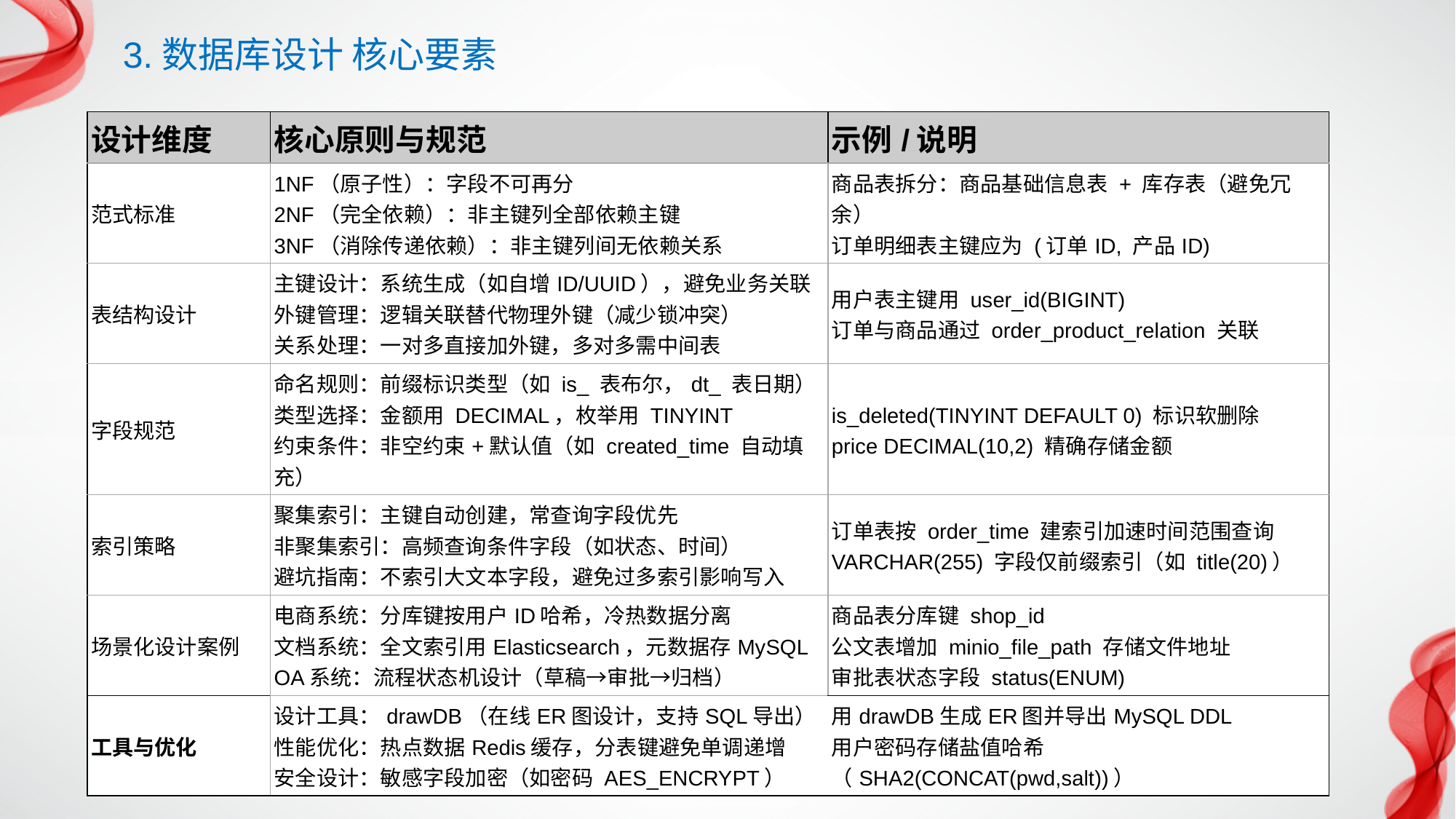

3.数据库设计 核心要素
| 设计维度 | 核心原则与规范 | 示例/说明 |
| --- | --- | --- |
| 范式标准 | 1NF（原子性）：字段不可再分 2NF（完全依赖）：非主键列全部依赖主键 3NF（消除传递依赖）：非主键列间无依赖关系 | 商品表拆分：商品基础信息表 + 库存表（避免冗余） 订单明细表主键应为 (订单ID, 产品ID) |
| 表结构设计 | 主键设计：系统生成（如自增ID/UUID），避免业务关联 外键管理：逻辑关联替代物理外键（减少锁冲突） 关系处理：一对多直接加外键，多对多需中间表 | 用户表主键用 user\_id(BIGINT) 订单与商品通过 order\_product\_relation 关联 |
| 字段规范 | 命名规则：前缀标识类型（如 is\_ 表布尔，dt\_ 表日期） 类型选择：金额用 DECIMAL，枚举用 TINYINT 约束条件：非空约束+默认值（如 created\_time 自动填充） | is\_deleted(TINYINT DEFAULT 0) 标识软删除 price DECIMAL(10,2) 精确存储金额 |
| 索引策略 | 聚集索引：主键自动创建，常查询字段优先 非聚集索引：高频查询条件字段（如状态、时间） 避坑指南：不索引大文本字段，避免过多索引影响写入 | 订单表按 order\_time 建索引加速时间范围查询 VARCHAR(255) 字段仅前缀索引（如 title(20)） |
| 场景化设计案例 | 电商系统：分库键按用户ID哈希，冷热数据分离 文档系统：全文索引用Elasticsearch，元数据存MySQL OA系统：流程状态机设计（草稿→审批→归档） | 商品表分库键 shop\_id 公文表增加 minio\_file\_path 存储文件地址 审批表状态字段 status(ENUM) |
| 工具与优化 | 设计工具：drawDB（在线ER图设计，支持SQL导出） 性能优化：热点数据Redis缓存，分表键避免单调递增 安全设计：敏感字段加密（如密码 AES\_ENCRYPT） | 用drawDB生成ER图并导出MySQL DDL 用户密码存储盐值哈希（SHA2(CONCAT(pwd,salt))） |